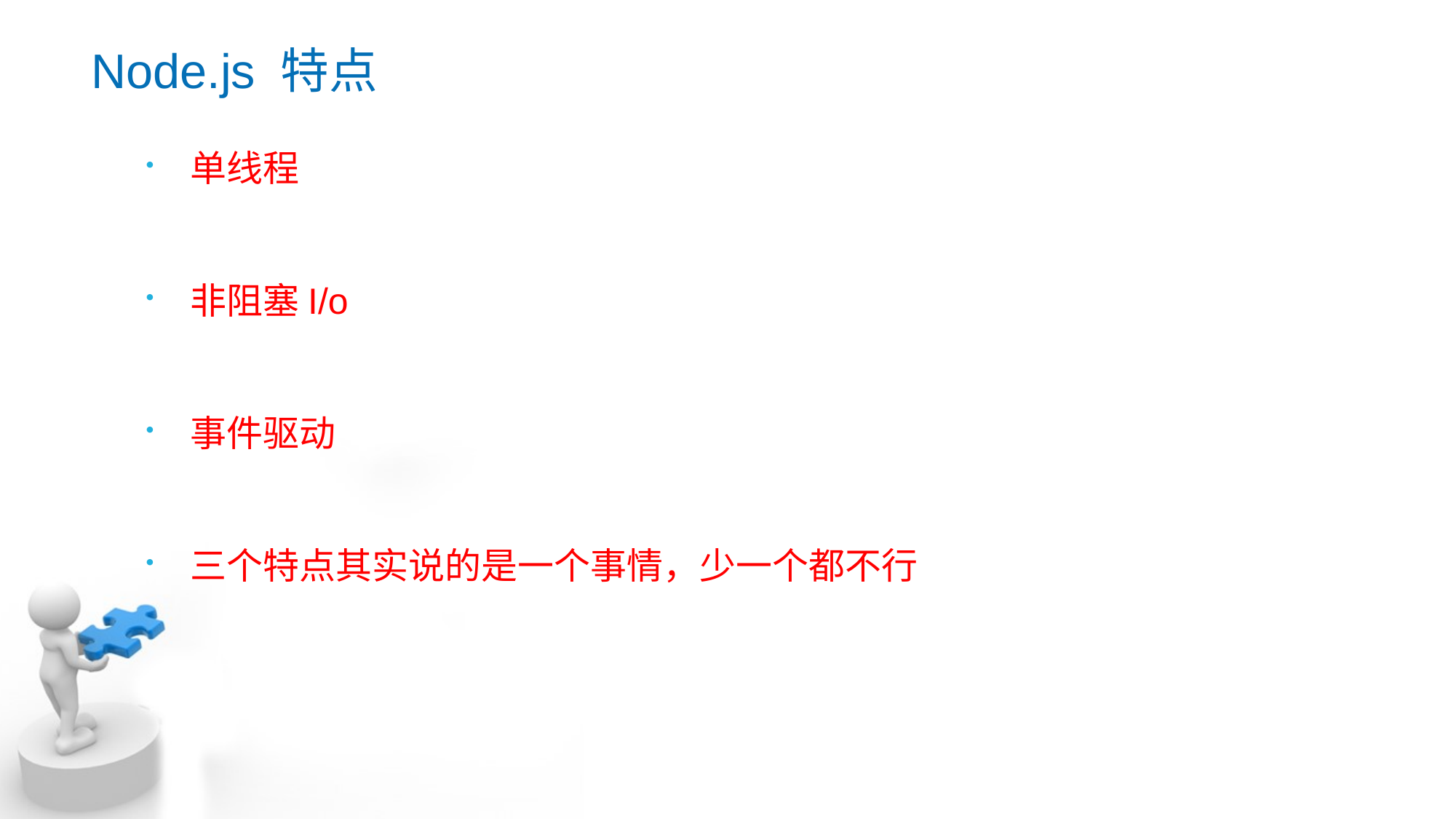

# Node.js 特点
单线程

非阻塞I/o

事件驱动

三个特点其实说的是一个事情，少一个都不行